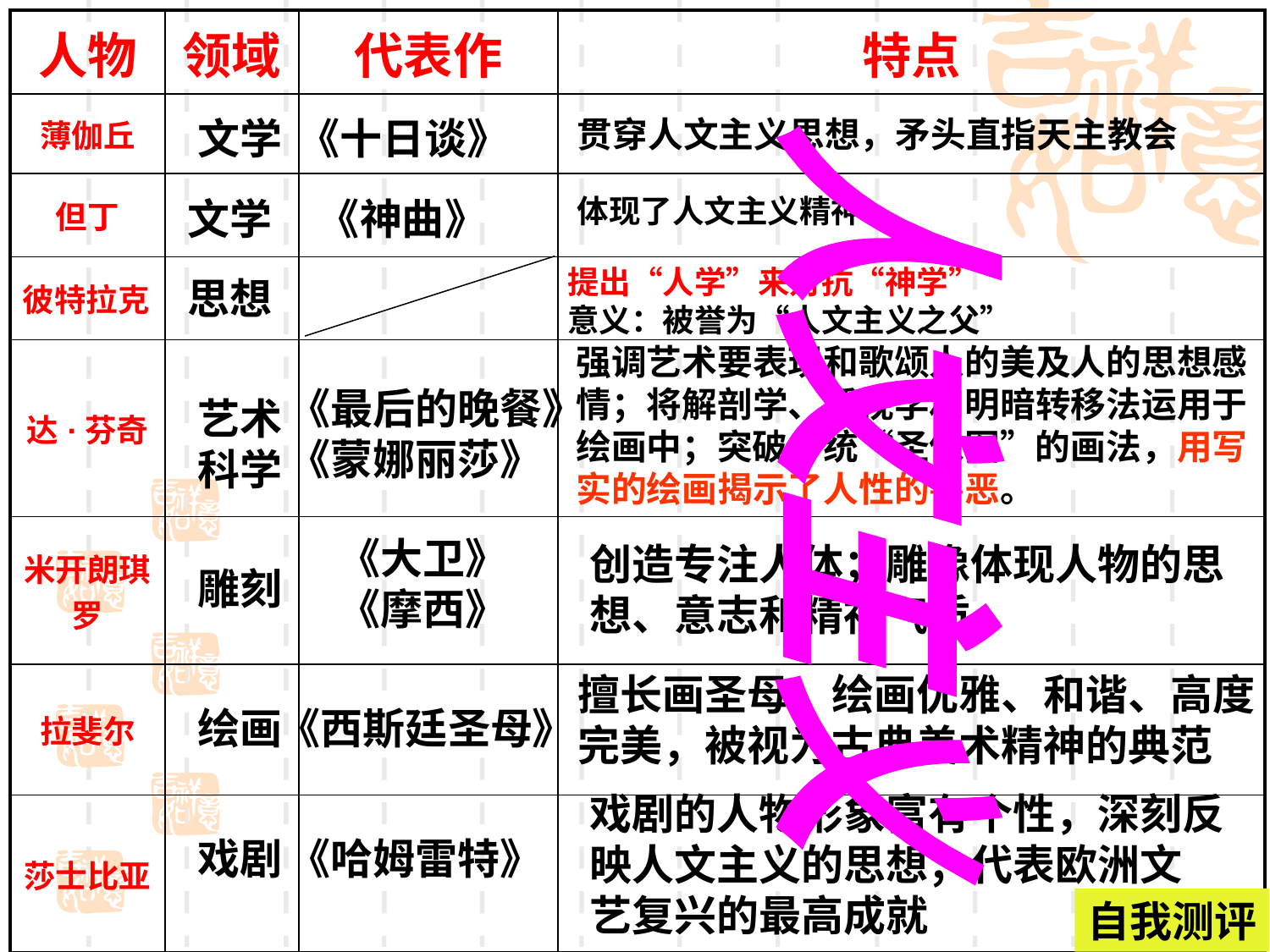

| 人物 | 领域 | 代表作 | 特点 |
| --- | --- | --- | --- |
| 薄伽丘 |  |  |  |
| 但丁 |  |  |  |
| 彼特拉克 |  |  |  |
| 达·芬奇 |  |  |  |
| 米开朗琪罗 |  |  |  |
| 拉斐尔 |  |  |  |
| 莎士比亚 |  |  |  |
文学
《十日谈》
贯穿人文主义思想，矛头直指天主教会
体现了人文主义精神.
文学
《神曲》

提出“人学”来对抗“神学”
意义：被誉为“人文主义之父”
思想
强调艺术要表现和歌颂人的美及人的思想感情；将解剖学、透视学和明暗转移法运用于绘画中；突破传统“圣像图”的画法，用写实的绘画揭示了人性的善恶。
《最后的晚餐》
《蒙娜丽莎》
艺术
科学
人文主义
《大卫》
《摩西》
创造专注人体；雕像体现人物的思
想、意志和精神气质
雕刻
擅长画圣母；绘画优雅、和谐、高度
完美，被视为古典美术精神的典范
绘画
《西斯廷圣母》
戏剧的人物形象富有个性，深刻反
映人文主义的思想；代表欧洲文
艺复兴的最高成就
戏剧
《哈姆雷特》
自我测评